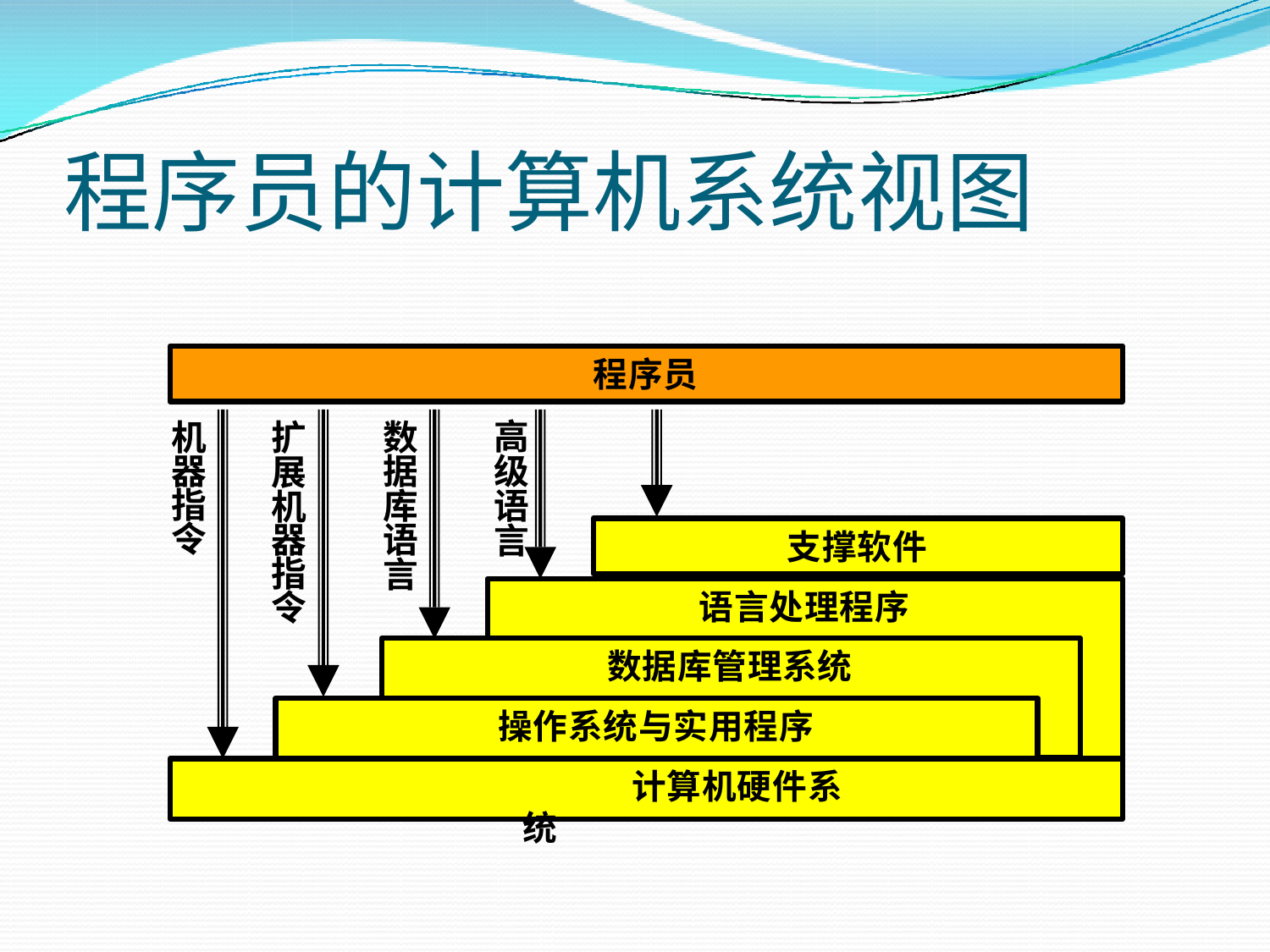

# 程序员的计算机系统视图

程序员

机 器 指
扩 展 机
数 据 库
高 级 语
令
器 指
语 言
言

支撑软件

语言处理程序
令
数据库管理系统 操作系统与实用程序
计算机硬件系统